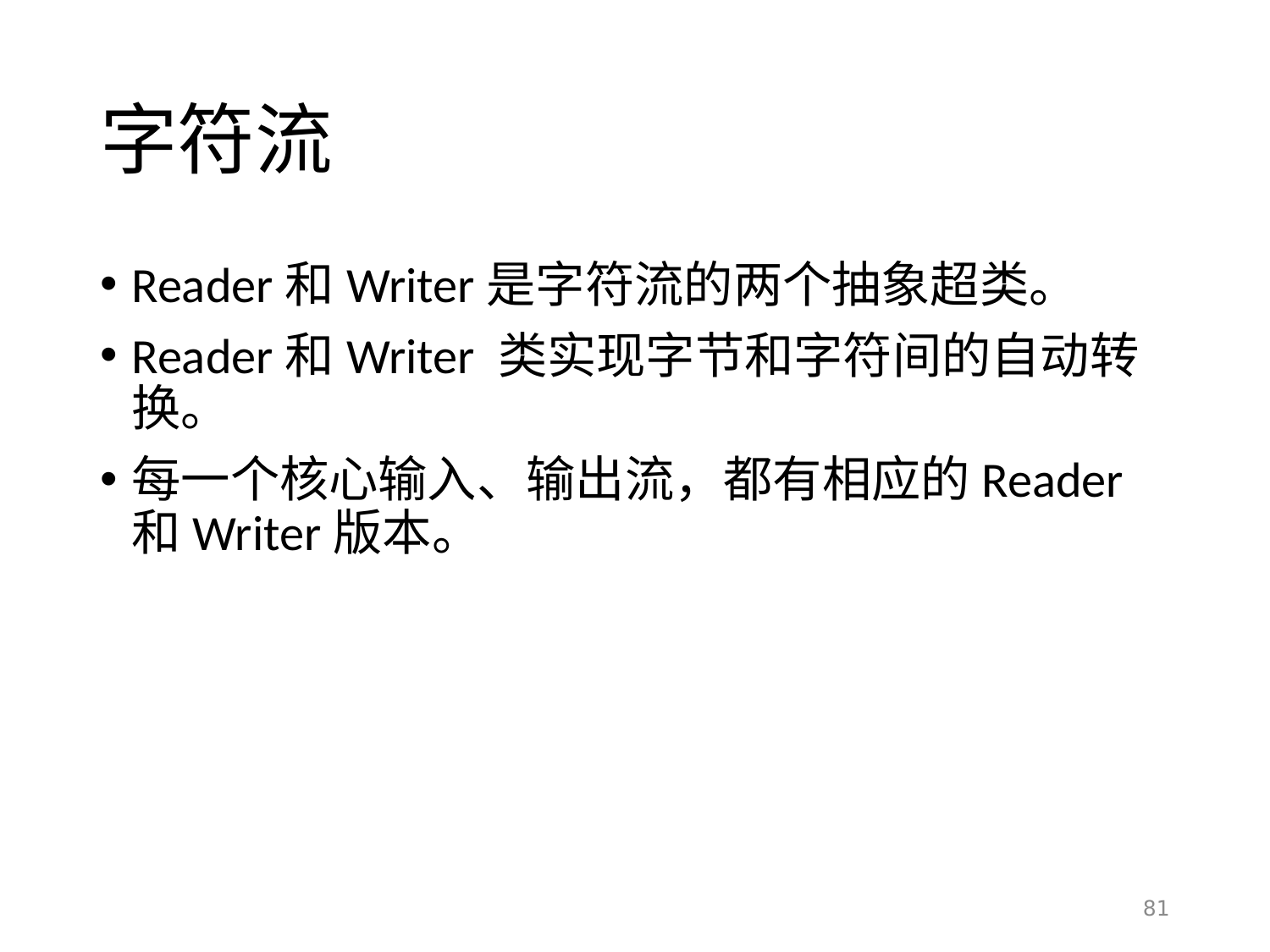

# 字符流
Reader和Writer是字符流的两个抽象超类。
Reader和Writer 类实现字节和字符间的自动转换。
每一个核心输入、输出流，都有相应的Reader和Writer版本。

81